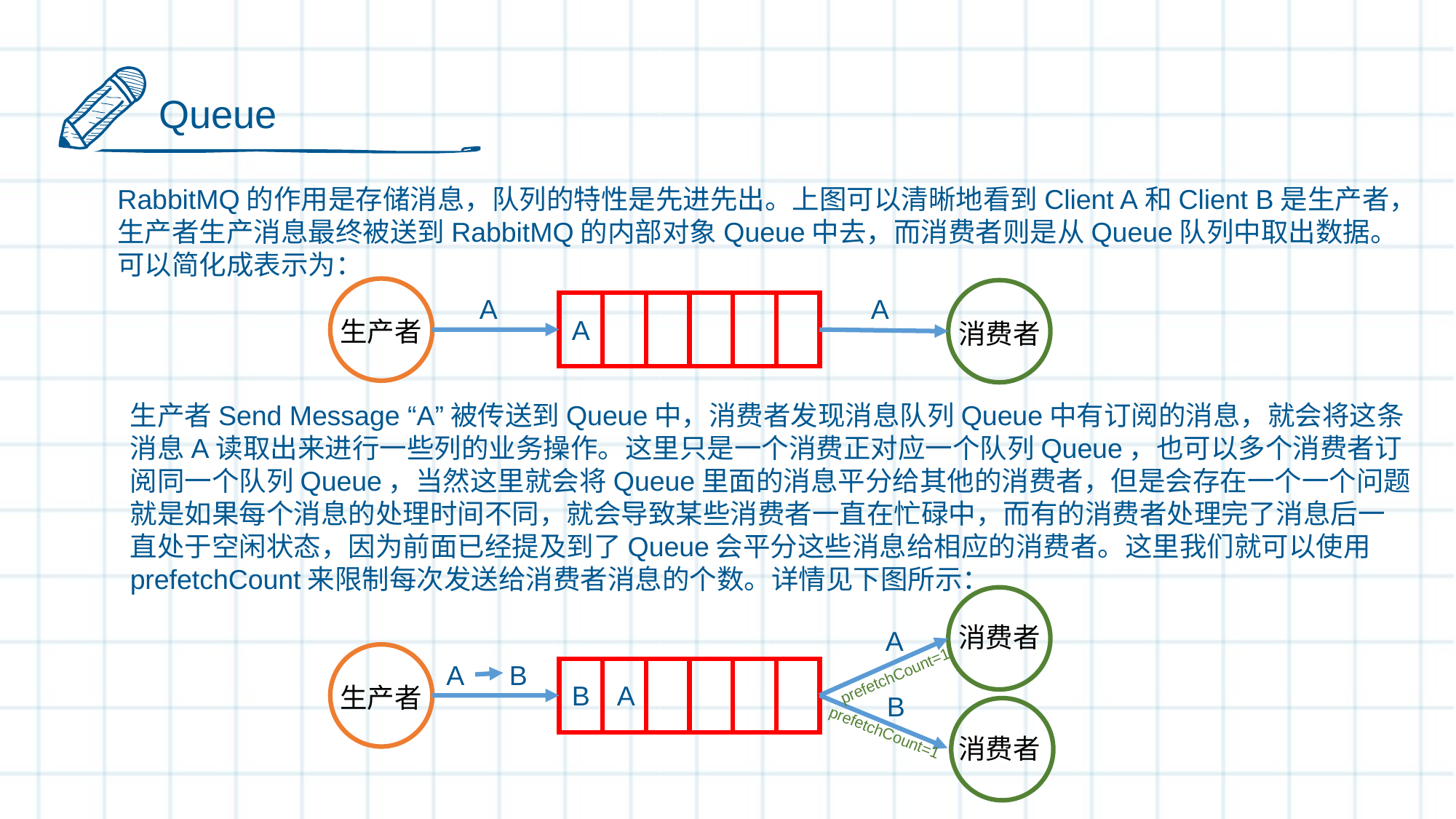

Queue

RabbitMQ的作用是存储消息，队列的特性是先进先出。上图可以清晰地看到Client A和Client B是生产者，
生产者生产消息最终被送到RabbitMQ的内部对象Queue中去，而消费者则是从Queue队列中取出数据。
可以简化成表示为：

A
A
A

生产者
消费者
生产者Send Message “A”被传送到Queue中，消费者发现消息队列Queue中有订阅的消息，就会将这条
消息A读取出来进行一些列的业务操作。这里只是一个消费正对应一个队列Queue，也可以多个消费者订
阅同一个队列Queue，当然这里就会将Queue里面的消息平分给其他的消费者，但是会存在一个一个问题
就是如果每个消息的处理时间不同，就会导致某些消费者一直在忙碌中，而有的消费者处理完了消息后一
直处于空闲状态，因为前面已经提及到了Queue会平分这些消息给相应的消费者。这里我们就可以使用
prefetchCount来限制每次发送给消费者消息的个数。详情见下图所示：

消费者
A

A

生产者
B
prefetchCount=1
B
A
B

prefetchCount=1
消费者